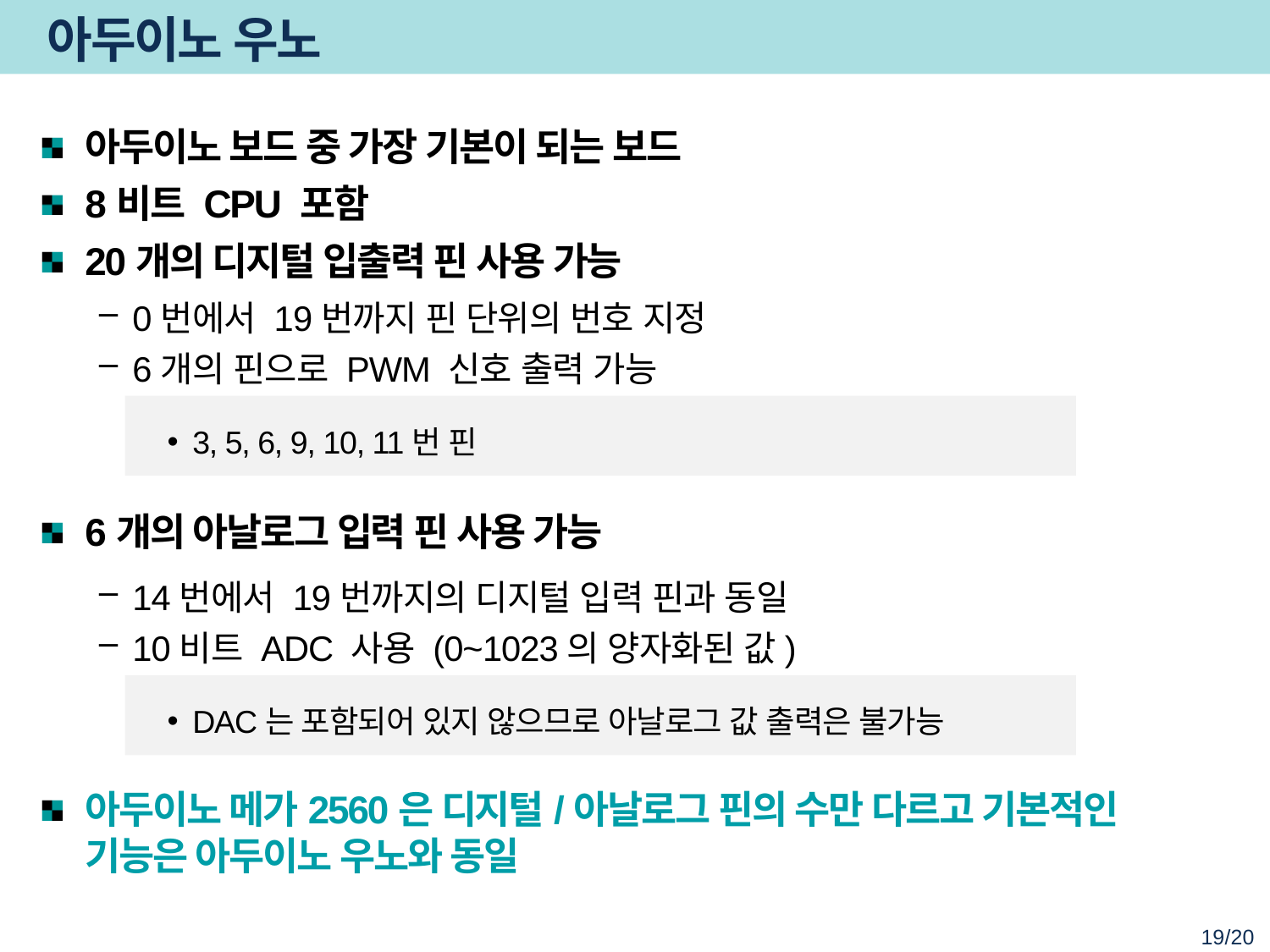

# 아두이노 우노
아두이노 보드 중 가장 기본이 되는 보드
8비트 CPU 포함
20개의 디지털 입출력 핀 사용 가능
0번에서 19번까지 핀 단위의 번호 지정
6개의 핀으로 PWM 신호 출력 가능

3, 5, 6, 9, 10, 11번 핀
6개의 아날로그 입력 핀 사용 가능
14번에서 19번까지의 디지털 입력 핀과 동일
10비트 ADC 사용 (0~1023의 양자화된 값)

DAC는 포함되어 있지 않으므로 아날로그 값 출력은 불가능
아두이노 메가2560은 디지털/아날로그 핀의 수만 다르고 기본적인 기능은 아두이노 우노와 동일